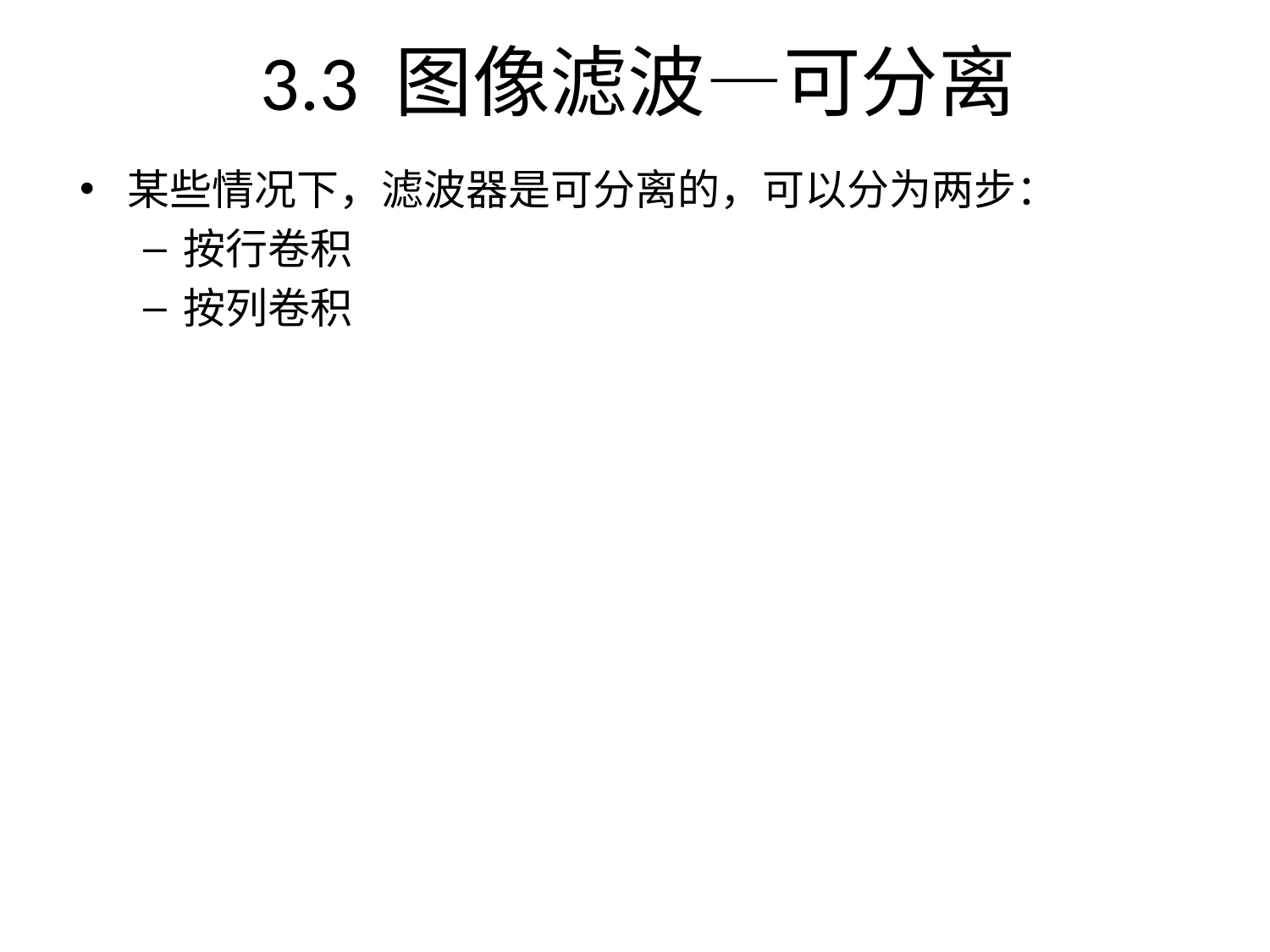

# 3.3 图像滤波—可分离
某些情况下，滤波器是可分离的，可以分为两步：
按行卷积
按列卷积